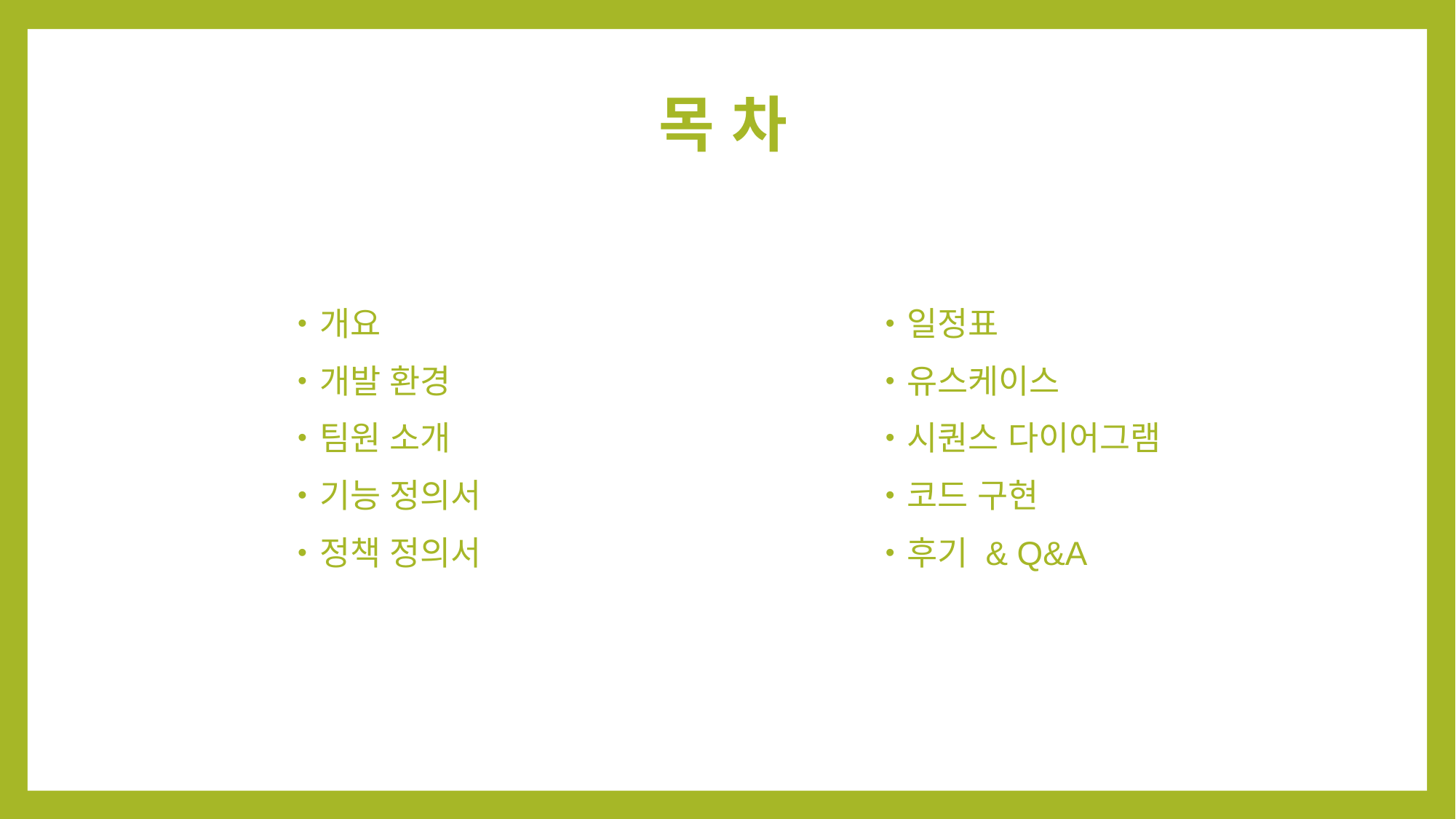

목 차
개요
개발 환경
팀원 소개
기능 정의서
정책 정의서
일정표
유스케이스
시퀀스 다이어그램
코드 구현
후기 & Q&A